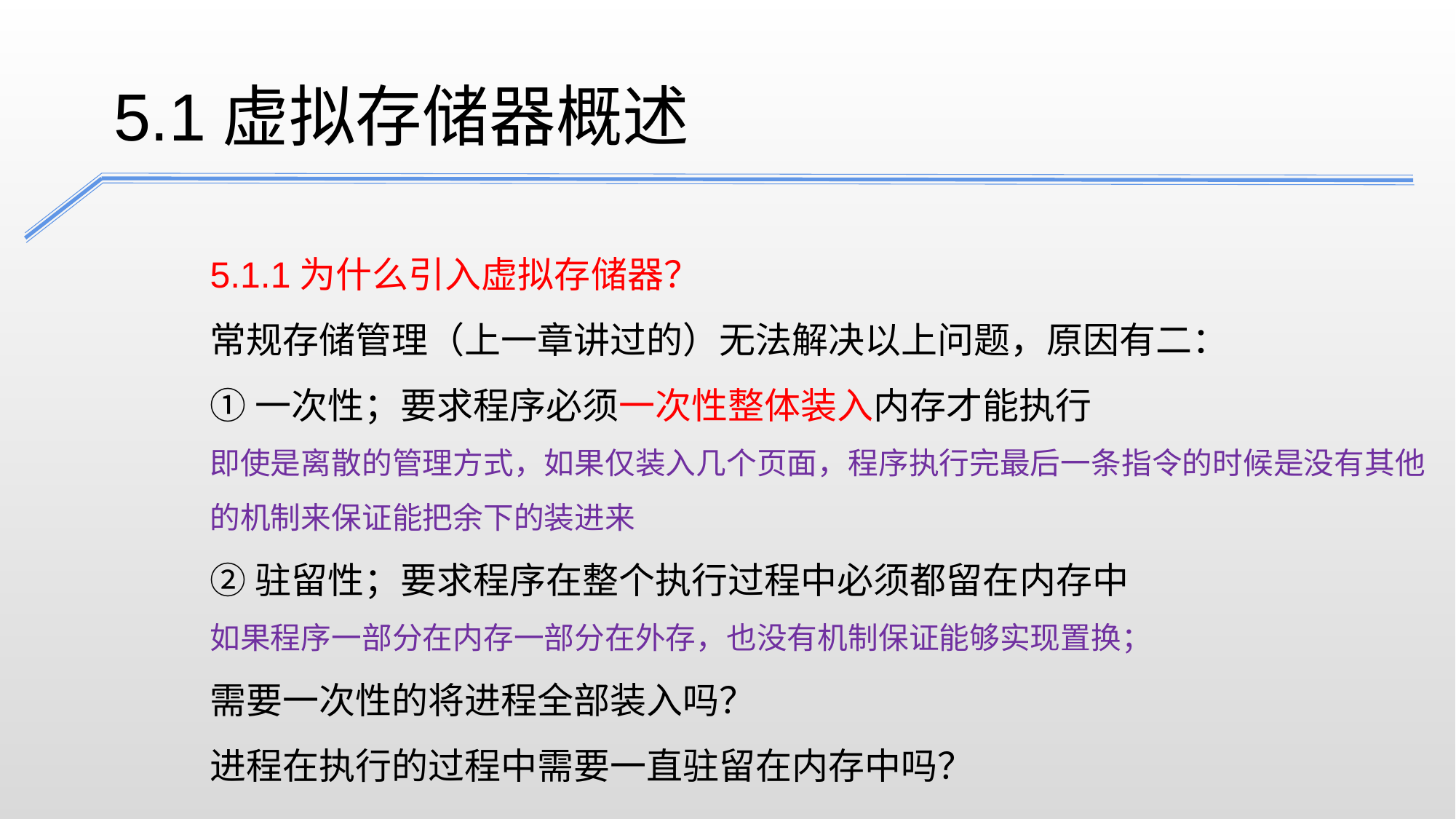

5.1虚拟存储器概述

5.1.1为什么引入虚拟存储器？
常规存储管理（上一章讲过的）无法解决以上问题，原因有二：
①一次性；要求程序必须一次性整体装入内存才能执行
即使是离散的管理方式，如果仅装入几个页面，程序执行完最后一条指令的时候是没有其他的机制来保证能把余下的装进来
②驻留性；要求程序在整个执行过程中必须都留在内存中
如果程序一部分在内存一部分在外存，也没有机制保证能够实现置换；
需要一次性的将进程全部装入吗？
进程在执行的过程中需要一直驻留在内存中吗？